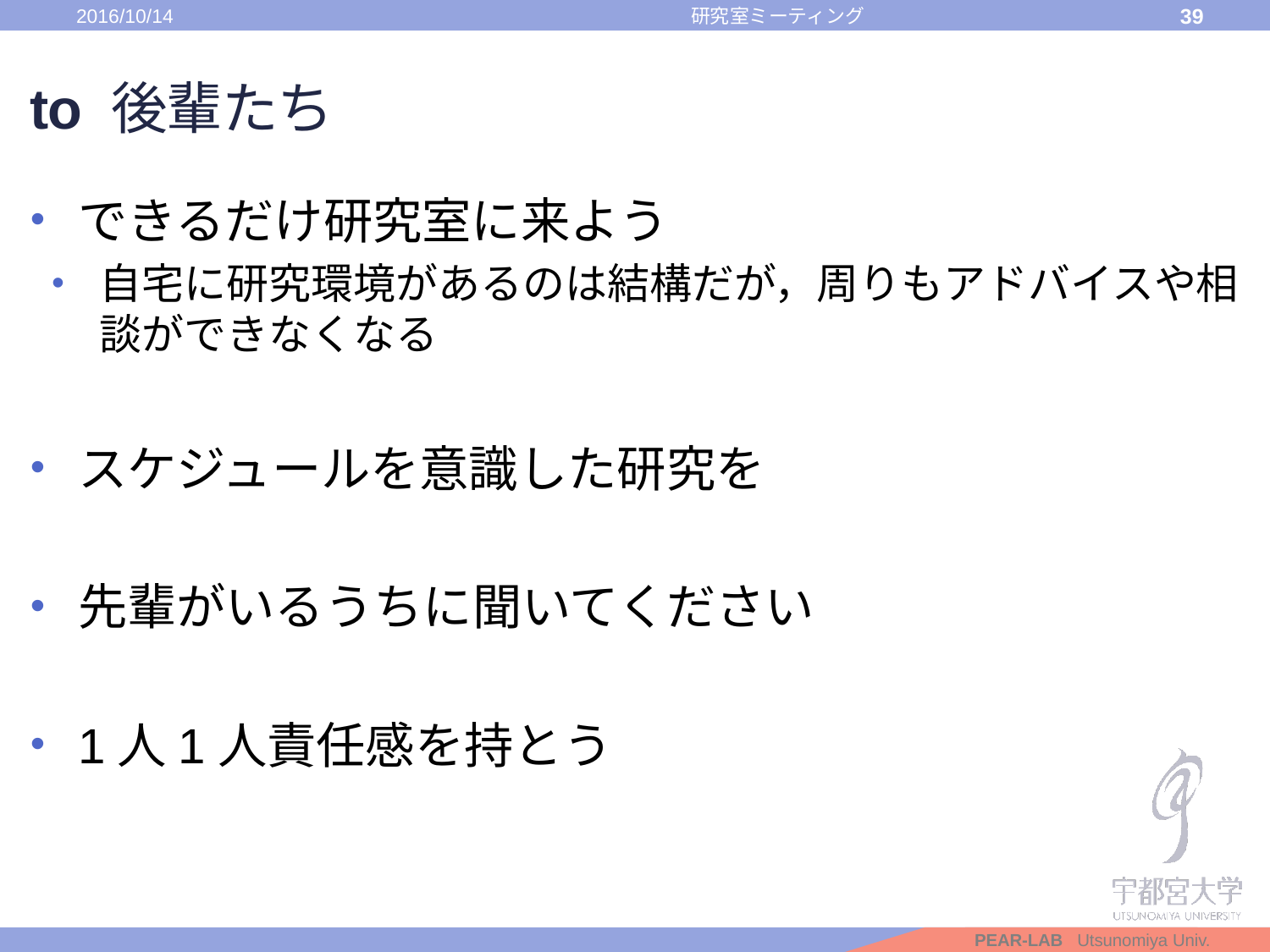

2016/10/14
39
研究室ミーティング
# to 後輩たち
できるだけ研究室に来よう
自宅に研究環境があるのは結構だが，周りもアドバイスや相談ができなくなる

スケジュールを意識した研究を

先輩がいるうちに聞いてください

1人1人責任感を持とう